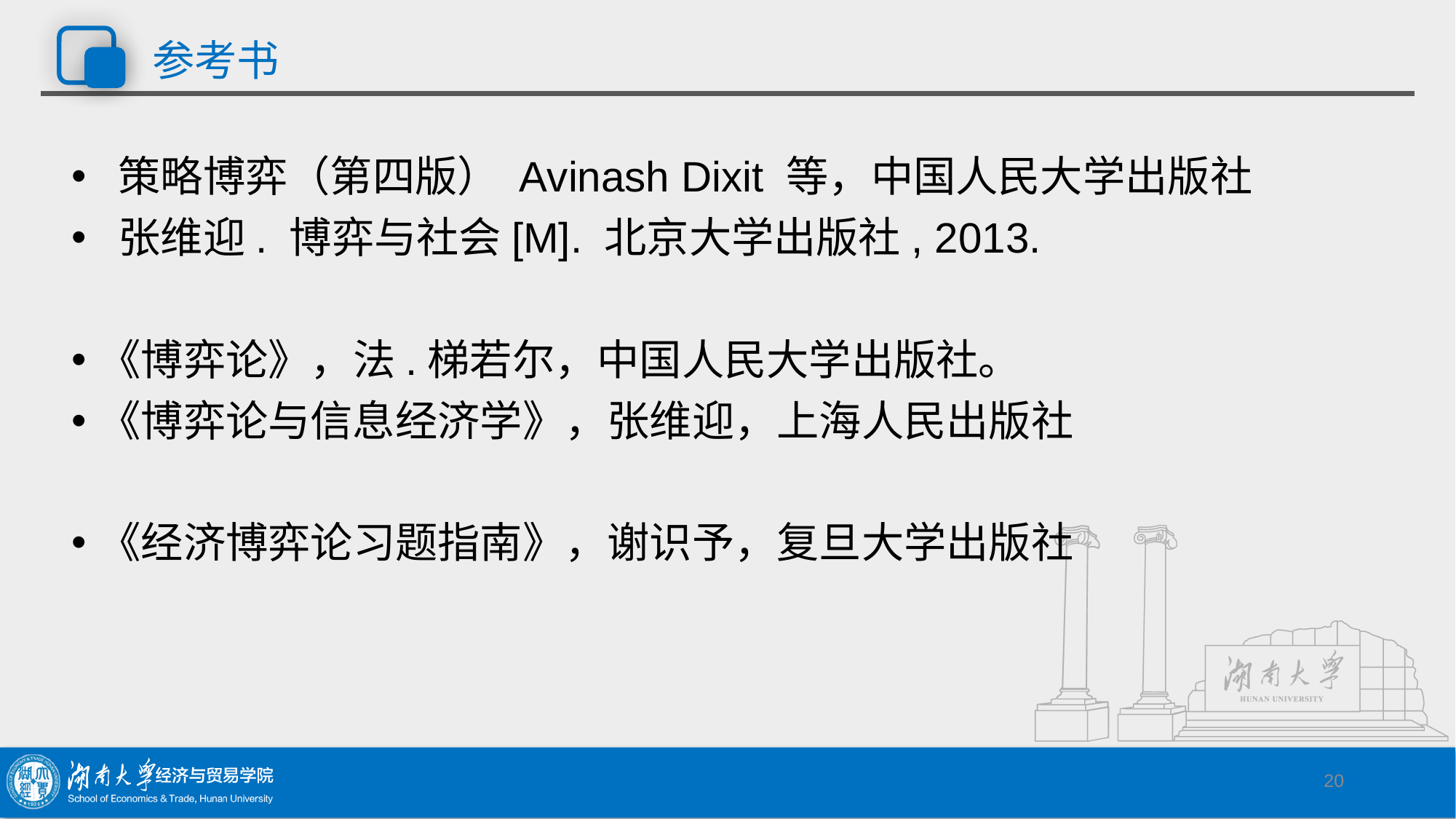

# 参考书
 策略博弈（第四版） Avinash Dixit 等，中国人民大学出版社
 张维迎. 博弈与社会[M]. 北京大学出版社, 2013.

《博弈论》，法.梯若尔，中国人民大学出版社。
《博弈论与信息经济学》，张维迎，上海人民出版社

《经济博弈论习题指南》，谢识予，复旦大学出版社